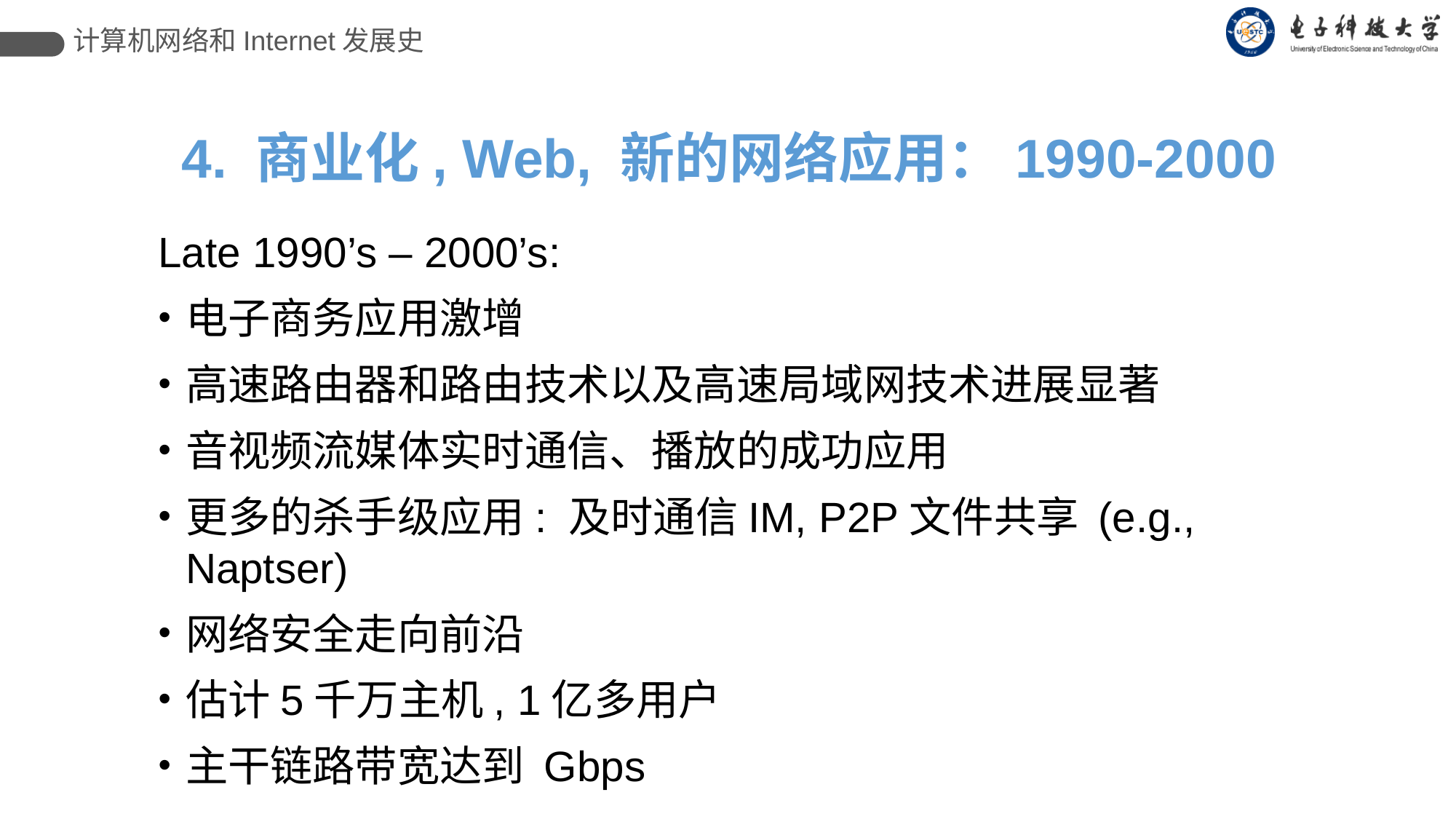

计算机网络和Internet发展史

  4. 商业化, Web, 新的网络应用：1990-2000
Late 1990’s – 2000’s:
电子商务应用激增
高速路由器和路由技术以及高速局域网技术进展显著
音视频流媒体实时通信、播放的成功应用
更多的杀手级应用: 及时通信IM, P2P文件共享 (e.g., Naptser)
网络安全走向前沿
估计5千万主机, 1亿多用户
主干链路带宽达到 Gbps